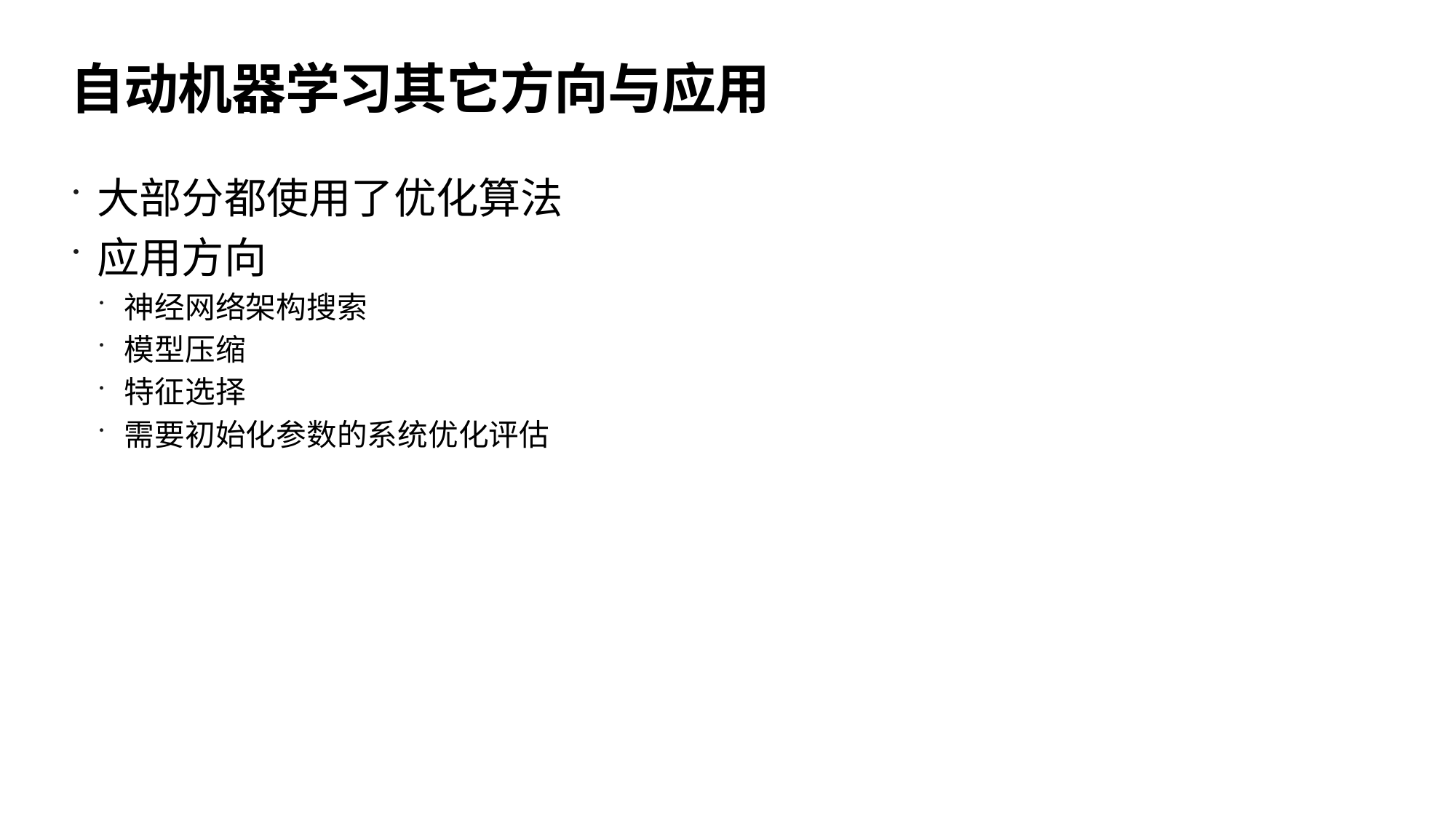

# 自动机器学习其它方向与应用
大部分都使用了优化算法
应用方向
神经网络架构搜索
模型压缩
特征选择
需要初始化参数的系统优化评估